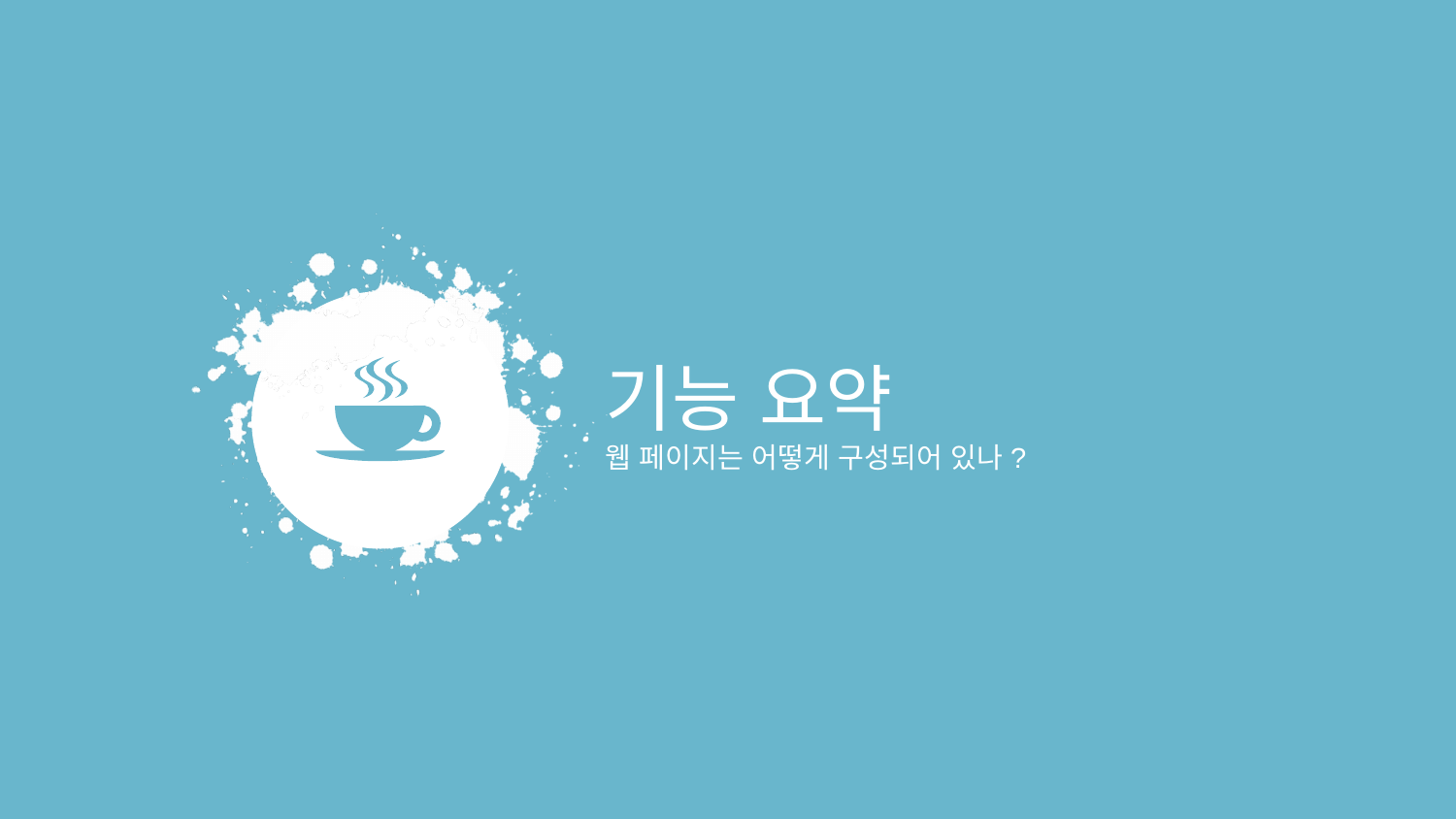

기능 요약
웹 페이지는 어떻게 구성되어 있나?